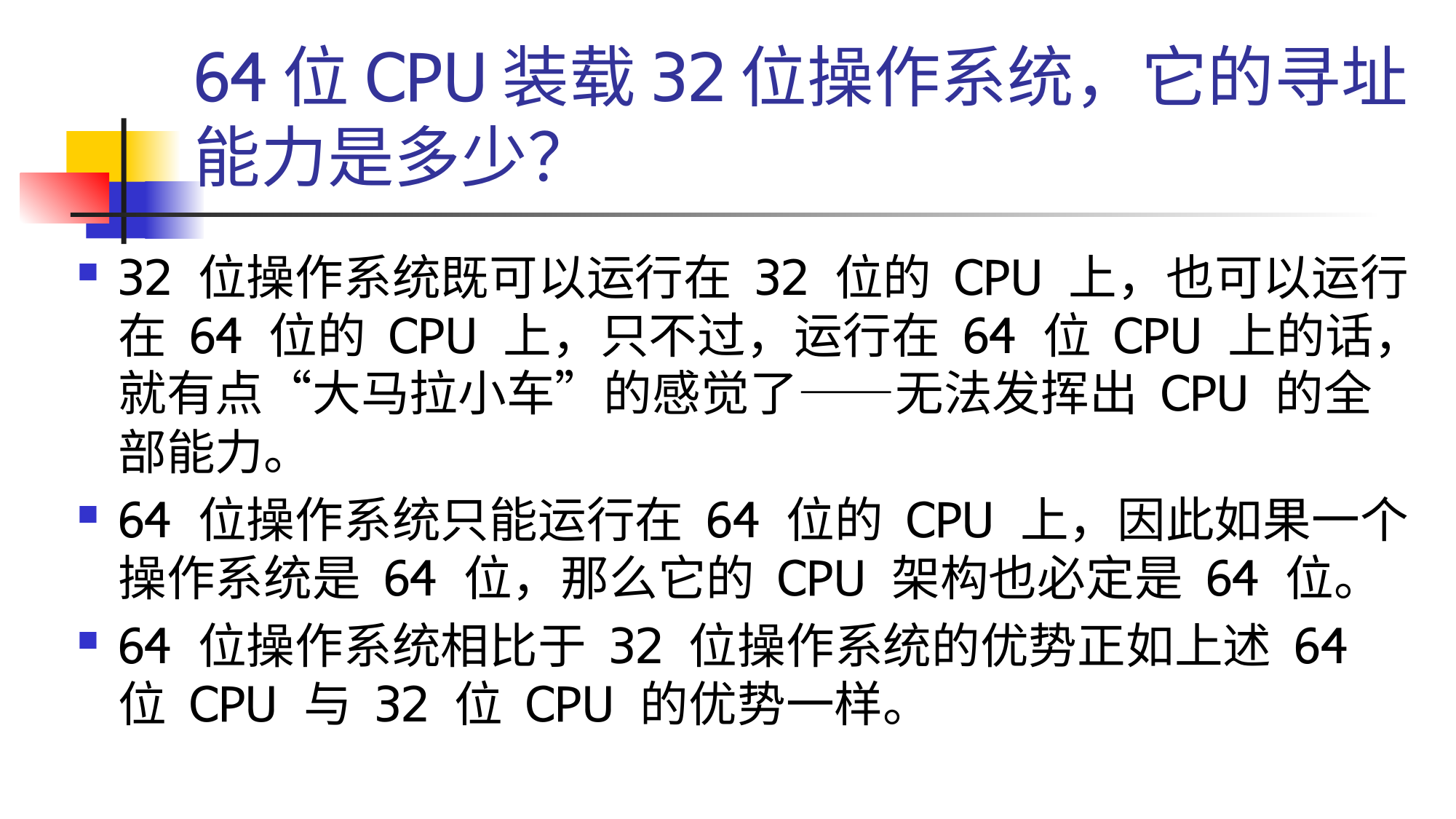

# 64位CPU装载32位操作系统，它的寻址能力是多少？
32 位操作系统既可以运行在 32 位的 CPU 上，也可以运行在 64 位的 CPU 上，只不过，运行在 64 位 CPU 上的话，就有点“大马拉小车”的感觉了——无法发挥出 CPU 的全部能力。
64 位操作系统只能运行在 64 位的 CPU 上，因此如果一个操作系统是 64 位，那么它的 CPU 架构也必定是 64 位。
64 位操作系统相比于 32 位操作系统的优势正如上述 64 位 CPU 与 32 位 CPU 的优势一样。